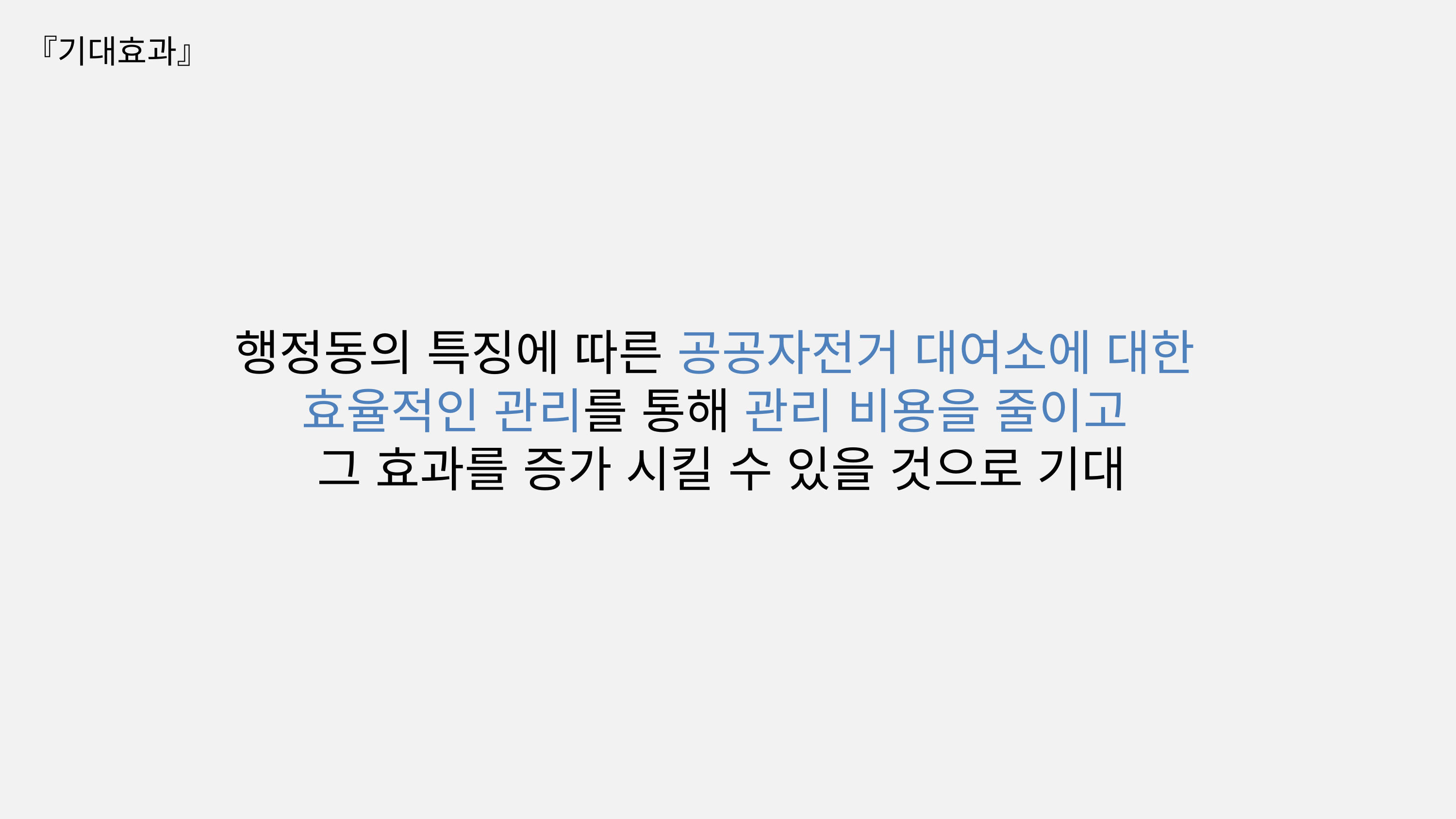

『기대효과』
행정동의 특징에 따른 공공자전거 대여소에 대한
효율적인 관리를 통해 관리 비용을 줄이고
그 효과를 증가 시킬 수 있을 것으로 기대